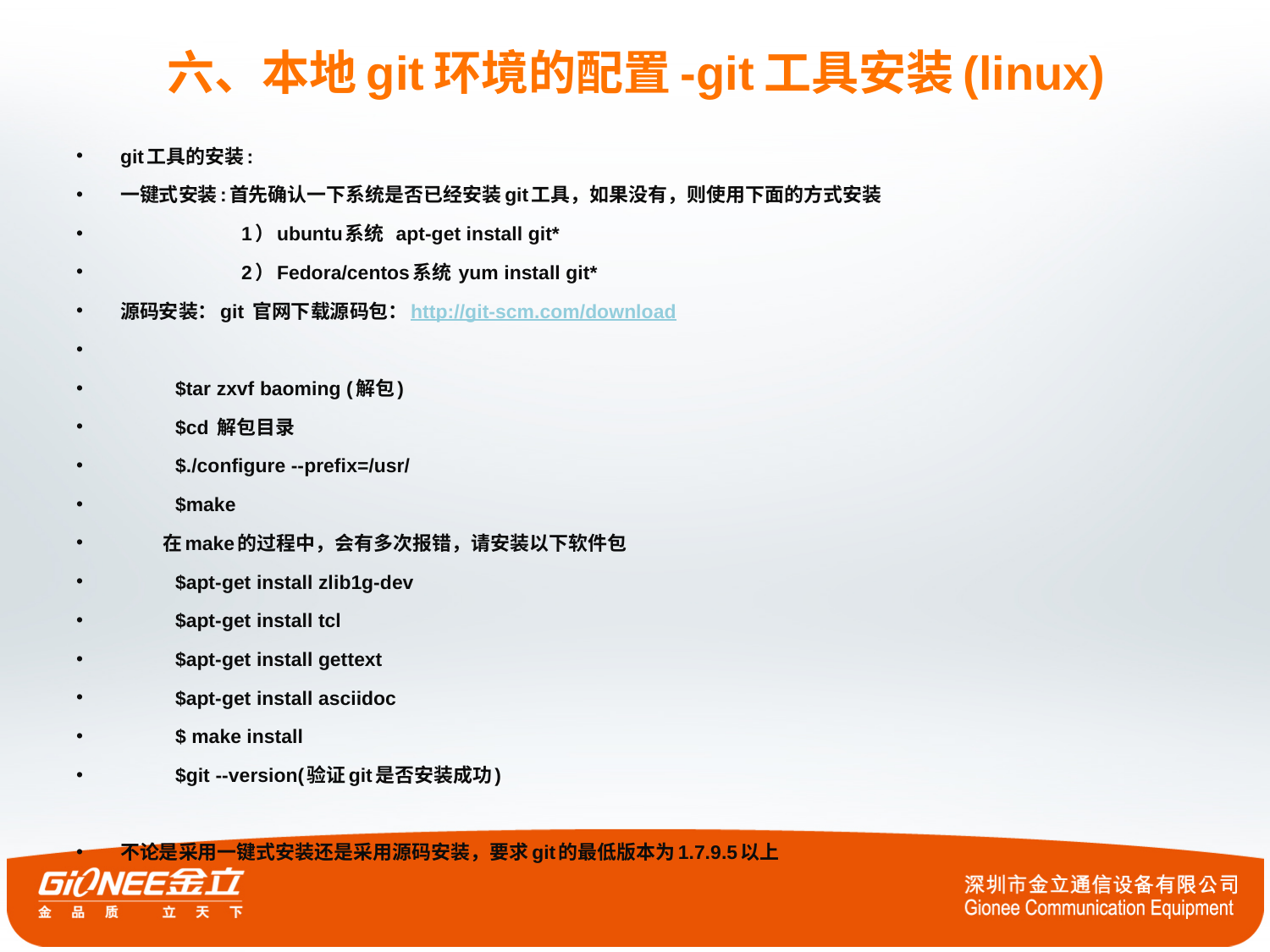

# 六、本地git环境的配置-git工具安装(linux)
git工具的安装:
一键式安装:首先确认一下系统是否已经安装git工具，如果没有，则使用下面的方式安装
                      1）ubuntu系统  apt-get install git*
                      2）Fedora/centos系统 yum install git*
源码安装：git 官网下载源码包：http://git-scm.com/download

          $tar zxvf baoming (解包)
          $cd 解包目录
          $./configure --prefix=/usr/
          $make
         在make的过程中，会有多次报错，请安装以下软件包
          $apt-get install zlib1g-dev
          $apt-get install tcl
          $apt-get install gettext
          $apt-get install asciidoc
          $ make install
          $git --version(验证git是否安装成功)

不论是采用一键式安装还是采用源码安装，要求git的最低版本为1.7.9.5以上